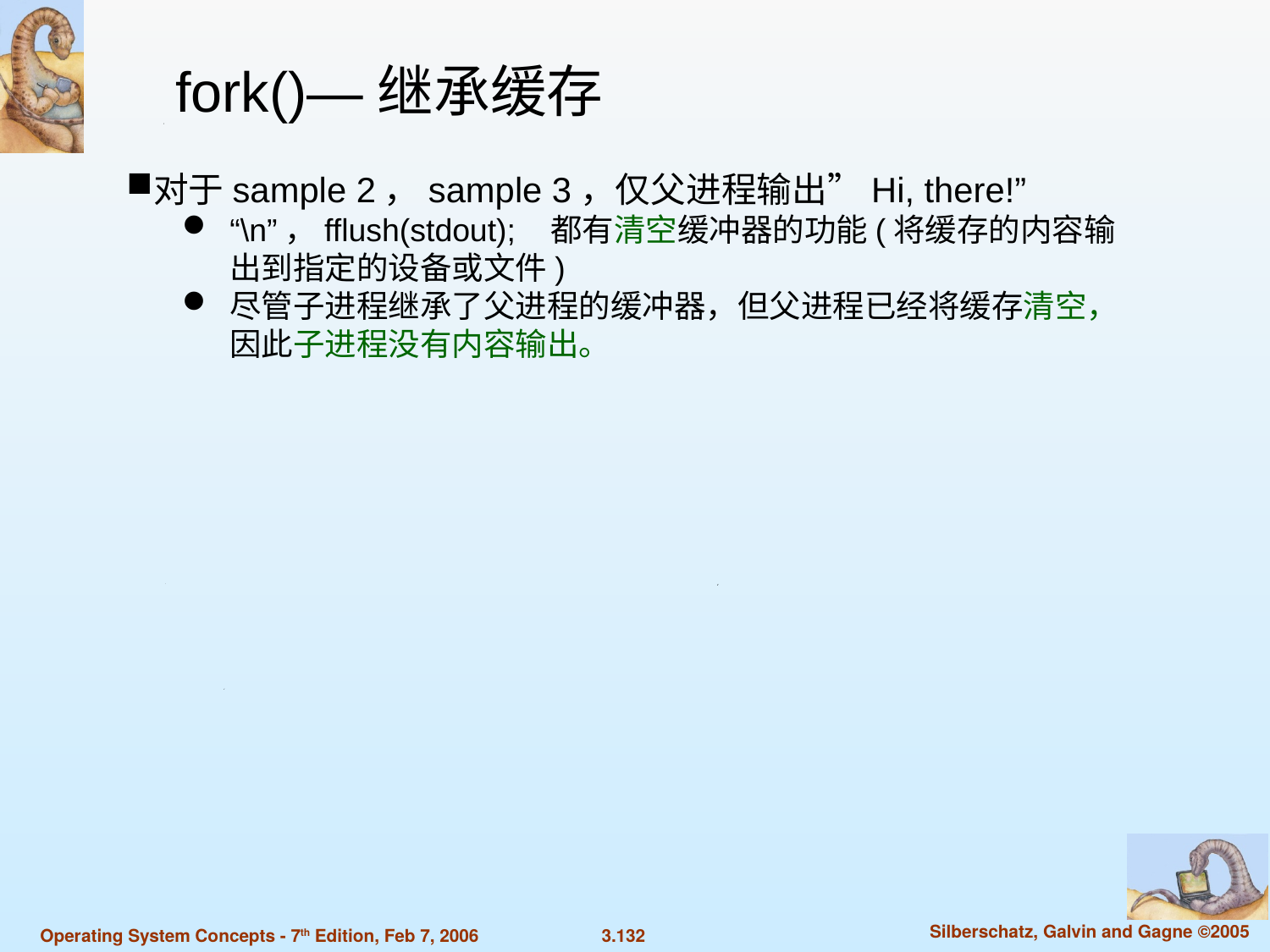

fork()—继承缓存
对于sample 2，sample 3，仅父进程输出”Hi, there!”
“\n”，fflush(stdout);   都有清空缓冲器的功能(将缓存的内容输出到指定的设备或文件)
尽管子进程继承了父进程的缓冲器，但父进程已经将缓存清空，因此子进程没有内容输出。